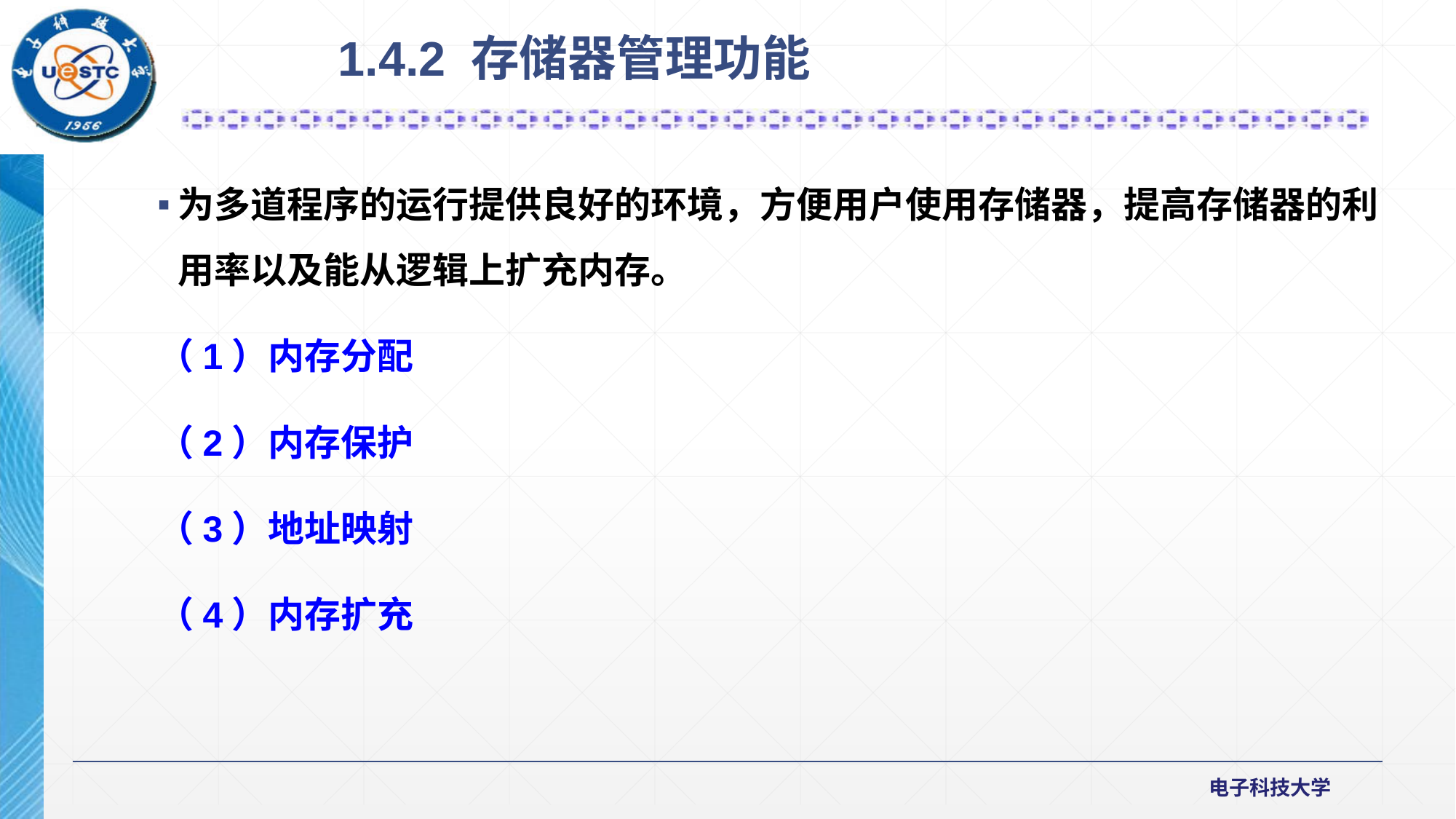

1.4.2 存储器管理功能
为多道程序的运行提供良好的环境，方便用户使用存储器，提高存储器的利用率以及能从逻辑上扩充内存。
（1）内存分配
（2）内存保护
（3）地址映射
（4）内存扩充